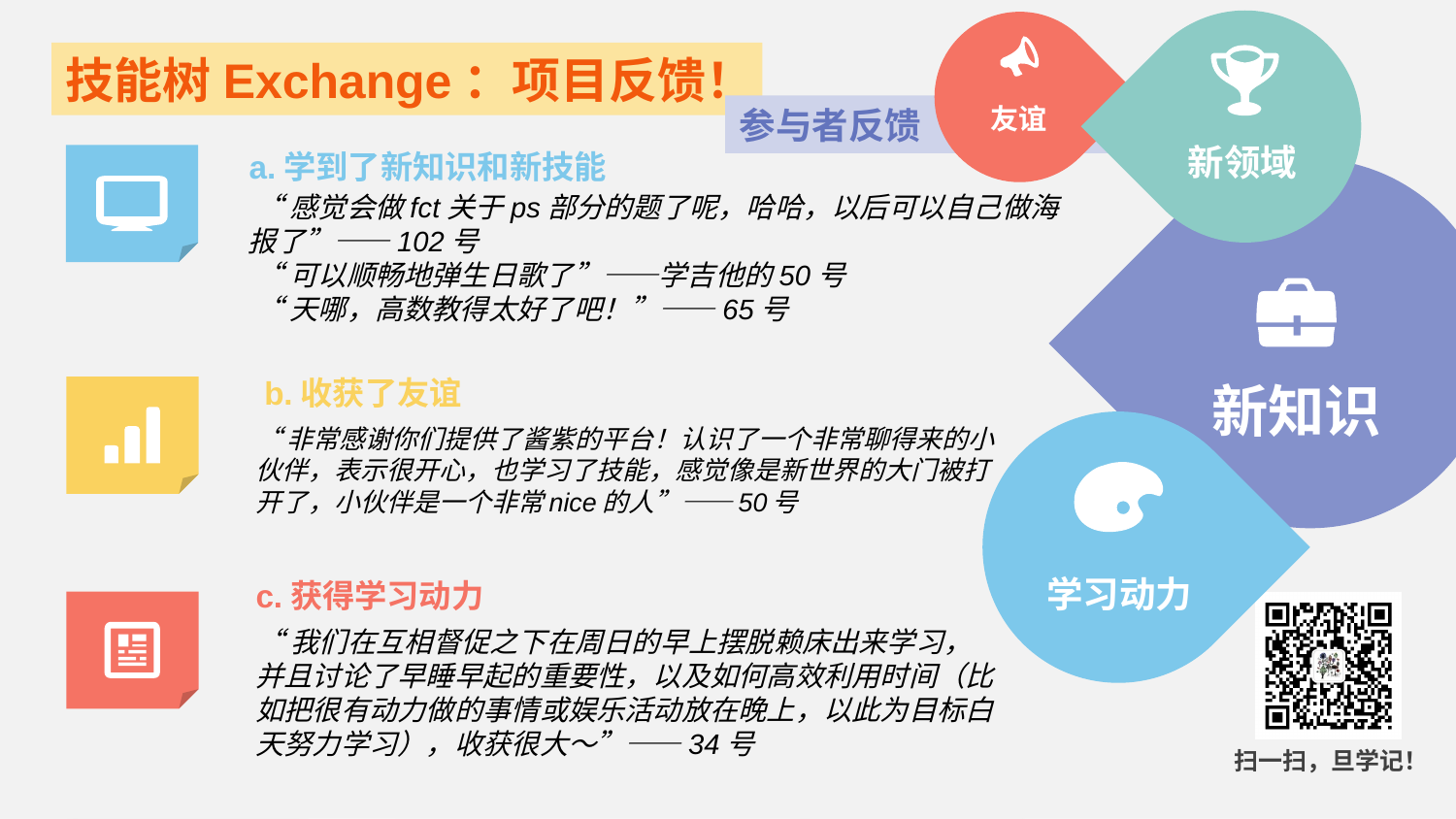

新领域

友谊
参与者反馈
a.学到了新知识和新技能
 “感觉会做fct关于ps部分的题了呢，哈哈，以后可以自己做海报了”——102号
 “可以顺畅地弹生日歌了”——学吉他的50号
 “天哪，高数教得太好了吧！”——65号

b.收获了友谊
“非常感谢你们提供了酱紫的平台！认识了一个非常聊得来的小伙伴，表示很开心，也学习了技能，感觉像是新世界的大门被打开了，小伙伴是一个非常nice的人”——50号

c.获得学习动力
“我们在互相督促之下在周日的早上摆脱赖床出来学习，并且讨论了早睡早起的重要性，以及如何高效利用时间（比如把很有动力做的事情或娱乐活动放在晚上，以此为目标白天努力学习），收获很大～”——34号

新知识

学习动力